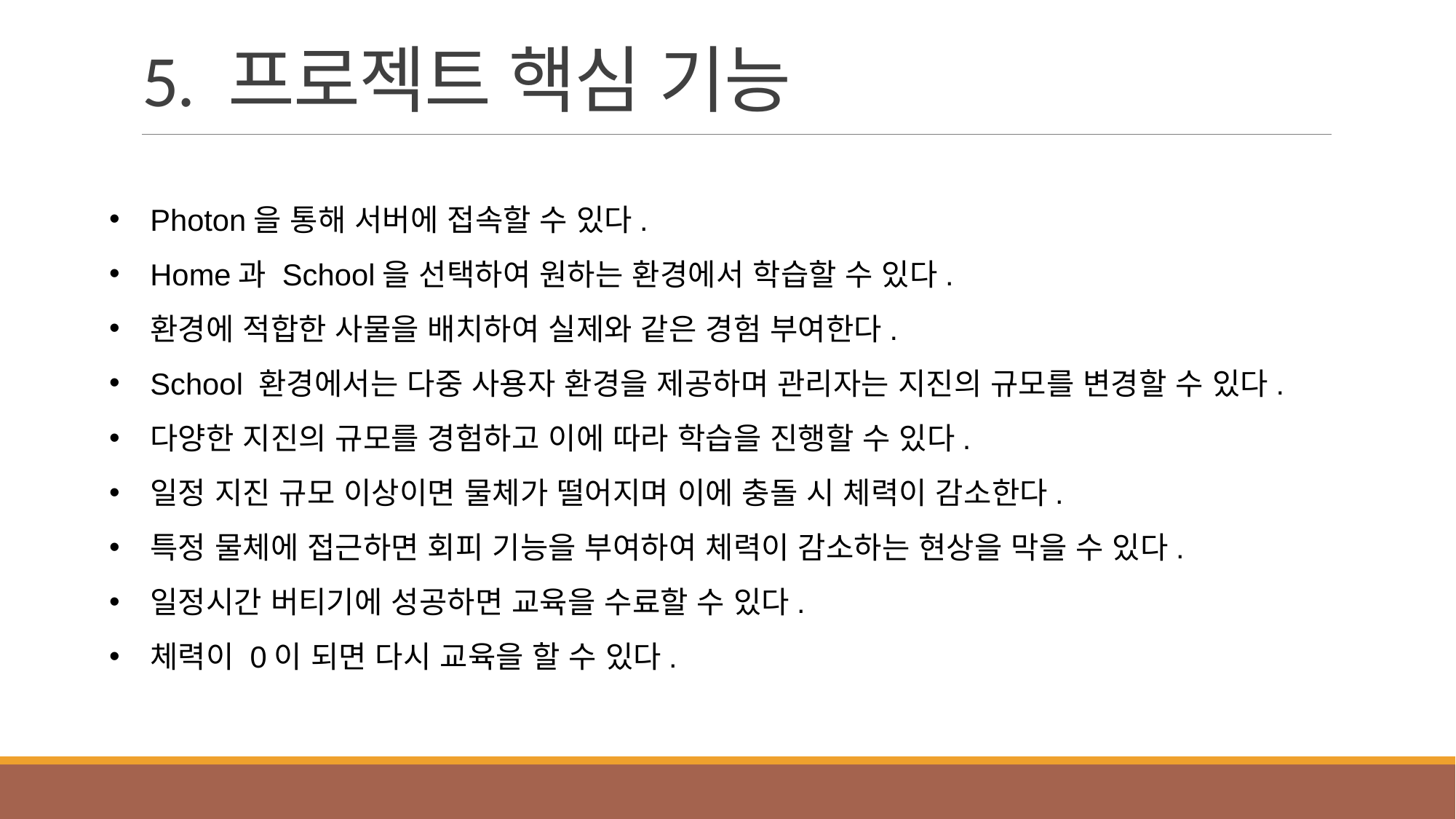

# 5. 프로젝트 핵심 기능
Photon을 통해 서버에 접속할 수 있다.
Home과 School을 선택하여 원하는 환경에서 학습할 수 있다.
환경에 적합한 사물을 배치하여 실제와 같은 경험 부여한다.
School 환경에서는 다중 사용자 환경을 제공하며 관리자는 지진의 규모를 변경할 수 있다.
다양한 지진의 규모를 경험하고 이에 따라 학습을 진행할 수 있다.
일정 지진 규모 이상이면 물체가 떨어지며 이에 충돌 시 체력이 감소한다.
특정 물체에 접근하면 회피 기능을 부여하여 체력이 감소하는 현상을 막을 수 있다.
일정시간 버티기에 성공하면 교육을 수료할 수 있다.
체력이 0이 되면 다시 교육을 할 수 있다.